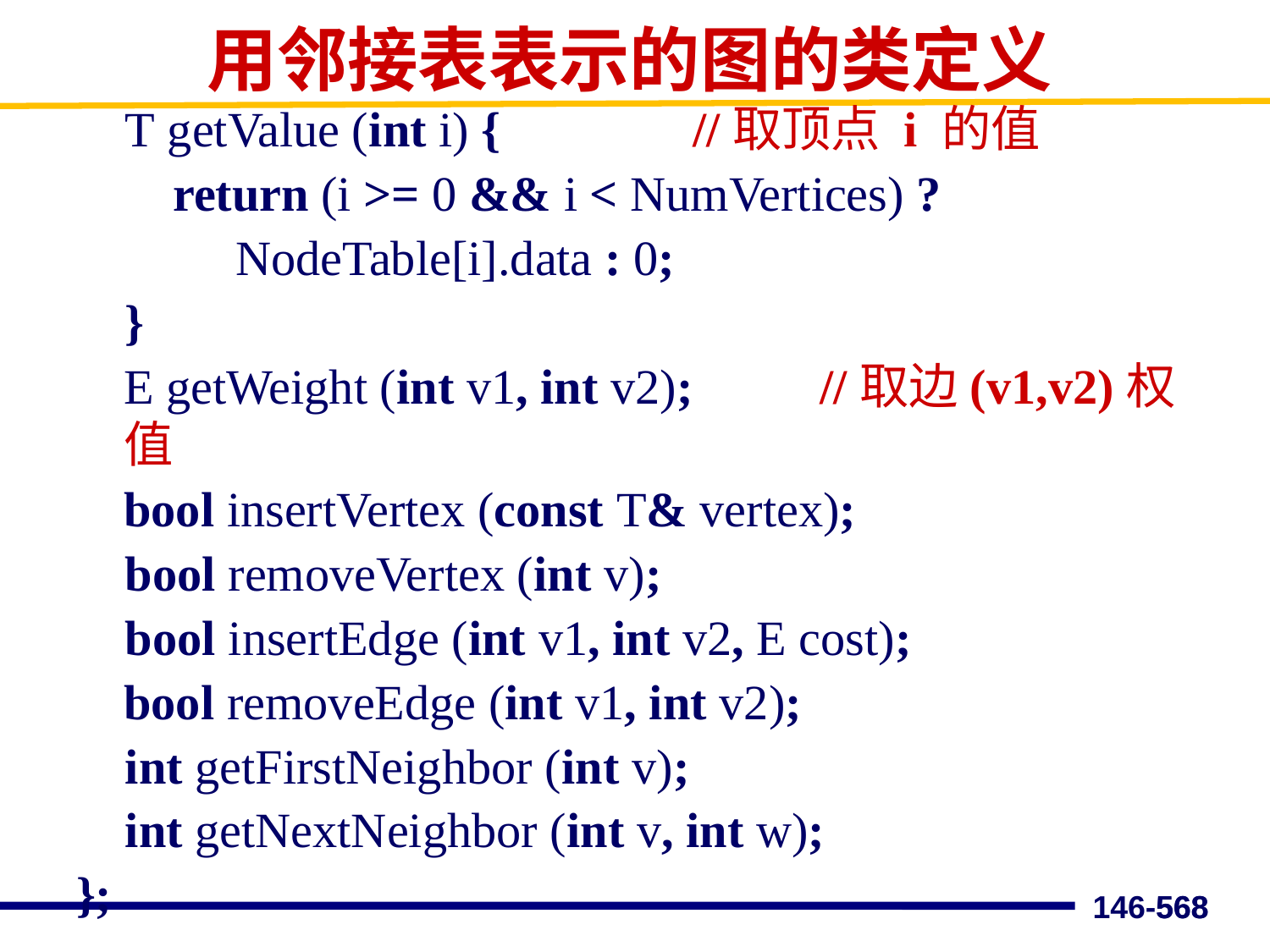

# 用邻接表表示的图的类定义
    T getValue (int i) {		     //取顶点 i 的值
	    return (i >= 0 && i < NumVertices) ?
             NodeTable[i].data : 0;
    }
	E getWeight (int v1, int v2);	     //取边(v1,v2)权值
	bool insertVertex (const T& vertex);
    bool removeVertex (int v);
    bool insertEdge (int v1, int v2, E cost);
	bool removeEdge (int v1, int v2);
    int getFirstNeighbor (int v);
    int getNextNeighbor (int v, int w);
};
568
146-568